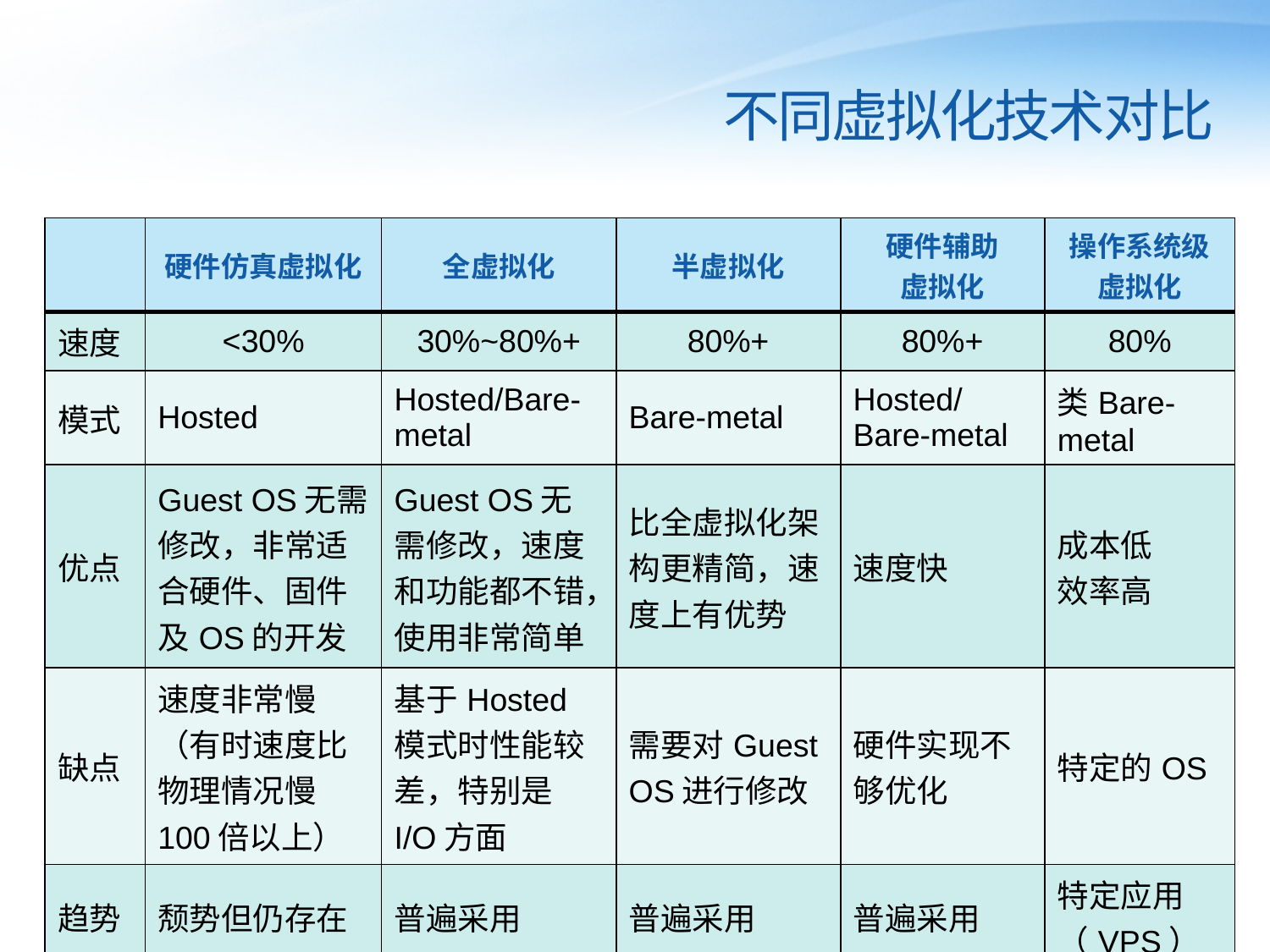

不同虚拟化技术对比
|  | 硬件仿真虚拟化 | 全虚拟化 | 半虚拟化 | 硬件辅助 虚拟化 | 操作系统级 虚拟化 |
| --- | --- | --- | --- | --- | --- |
| 速度 | <30% | 30%~80%+ | 80%+ | 80%+ | 80% |
| 模式 | Hosted | Hosted/Bare-metal | Bare-metal | Hosted/ Bare-metal | 类Bare-metal |
| 优点 | Guest OS无需修改，非常适合硬件、固件及OS的开发 | Guest OS无需修改，速度和功能都不错，使用非常简单 | 比全虚拟化架构更精简，速度上有优势 | 速度快 | 成本低 效率高 |
| 缺点 | 速度非常慢 （有时速度比物理情况慢100倍以上） | 基于Hosted模式时性能较差，特别是I/O方面 | 需要对Guest OS进行修改 | 硬件实现不够优化 | 特定的OS |
| 趋势 | 颓势但仍存在 | 普遍采用 | 普遍采用 | 普遍采用 | 特定应用（VPS） |